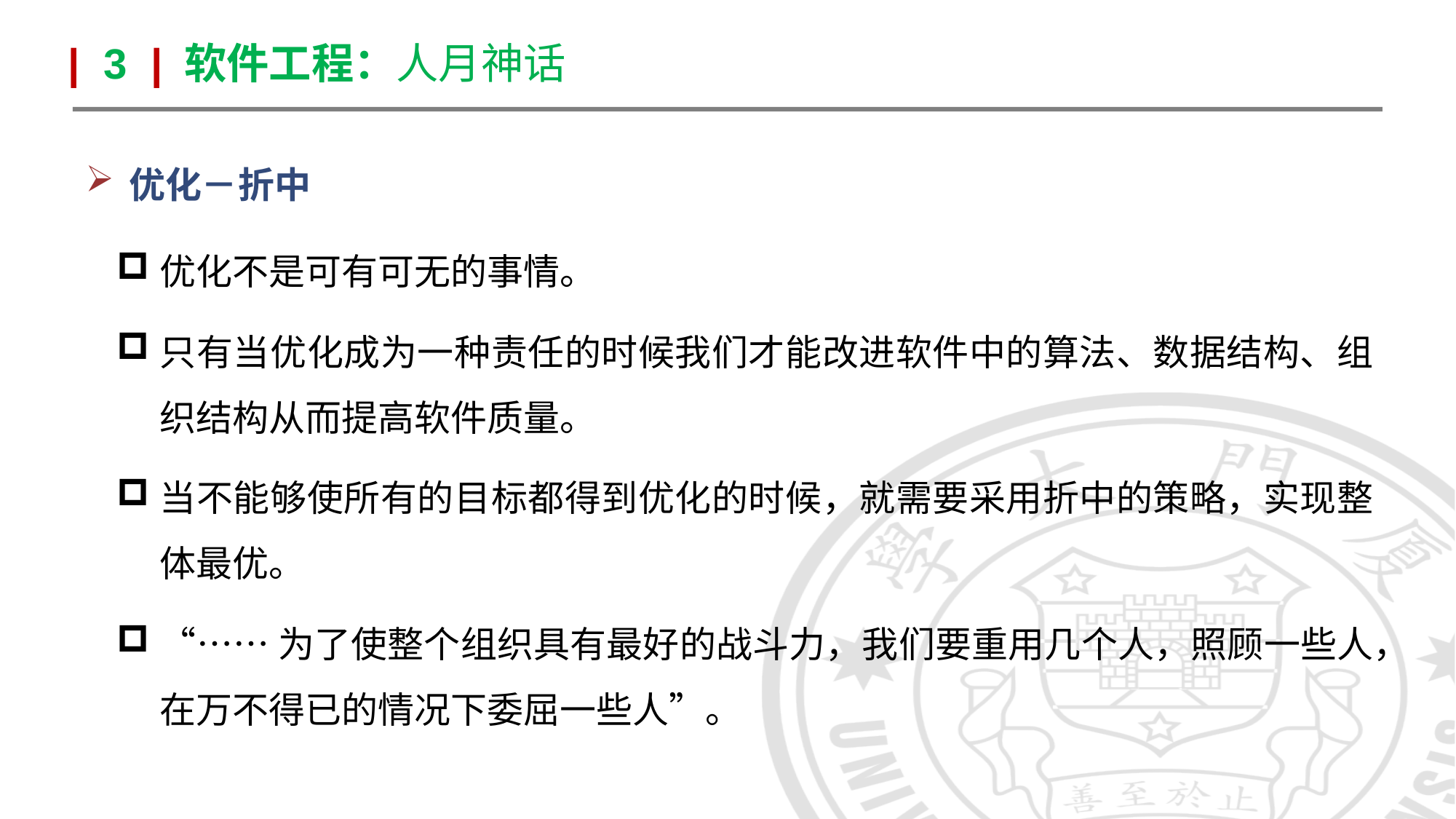

|  3  | 软件工程：人月神话

优化－折中
优化不是可有可无的事情。
只有当优化成为一种责任的时候我们才能改进软件中的算法、数据结构、组织结构从而提高软件质量。
当不能够使所有的目标都得到优化的时候，就需要采用折中的策略，实现整体最优。
“……为了使整个组织具有最好的战斗力，我们要重用几个人，照顾一些人，在万不得已的情况下委屈一些人”。